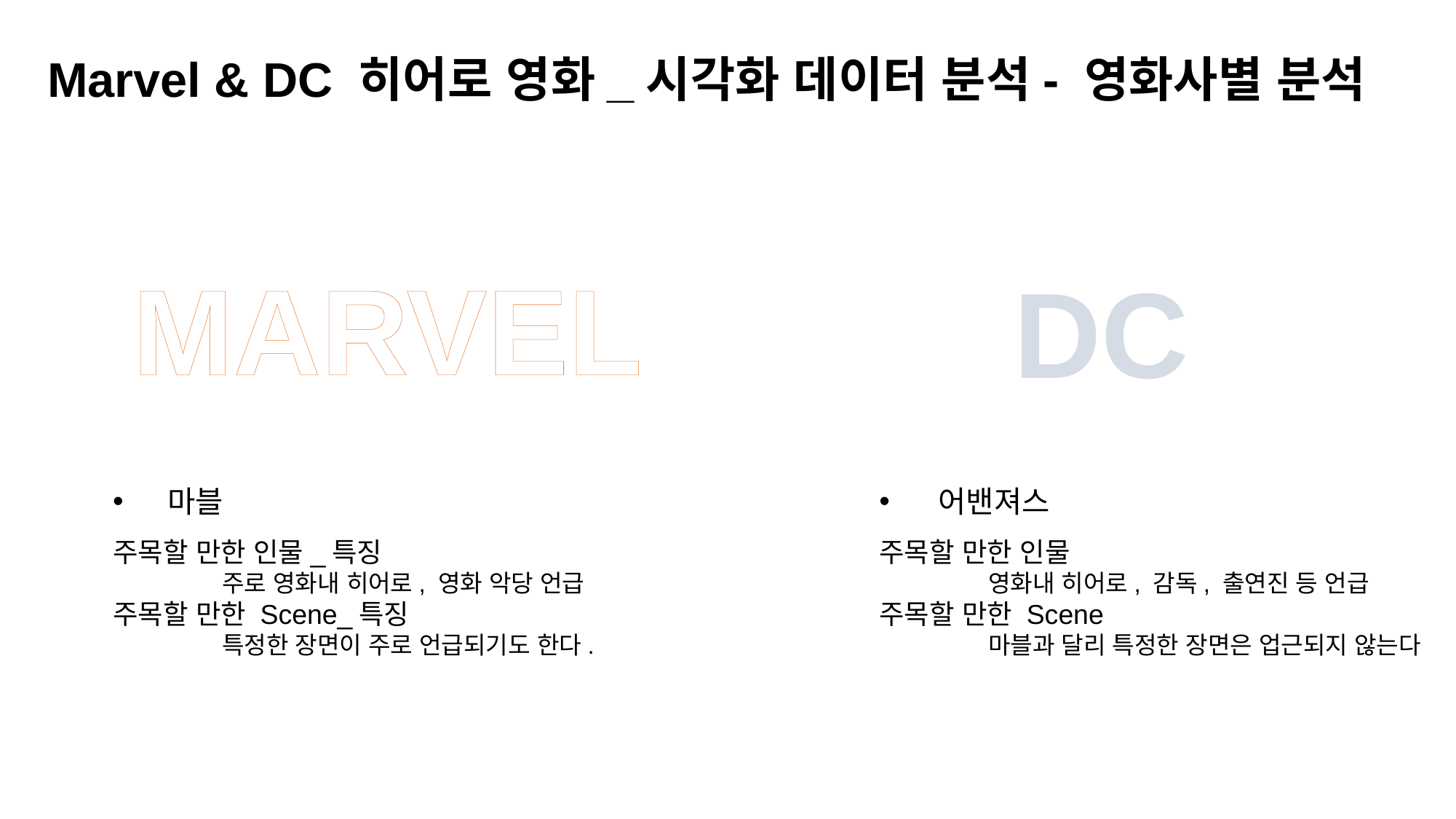

# Marvel & DC 히어로 영화_시각화 데이터 분석- 영화사별 분석
MARVEL
DC
마블
주목할 만한 인물_특징
	주로 영화내 히어로, 영화 악당 언급
주목할 만한 Scene_특징
	특정한 장면이 주로 언급되기도 한다.
어밴져스
주목할 만한 인물
	영화내 히어로, 감독, 출연진 등 언급
주목할 만한 Scene
	마블과 달리 특정한 장면은 업근되지 않는다